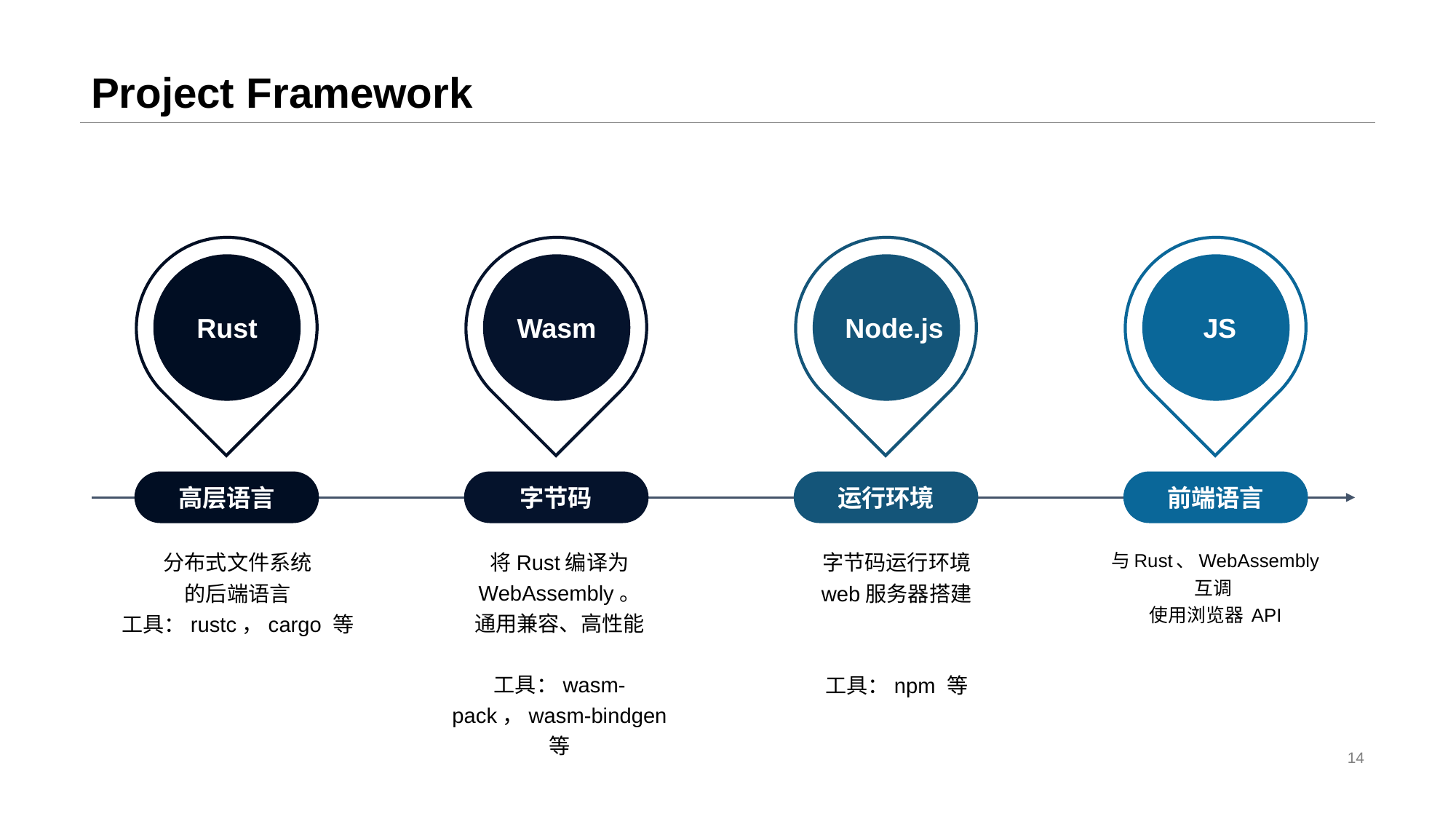

# Project Framework

Rust
分布式文件系统
的后端语言
工具：rustc，cargo 等

Wasm
将Rust编译为 WebAssembly。
通用兼容、高性能

工具：wasm-pack，wasm-bindgen 等

Node.js
字节码运行环境
web服务器搭建

工具：npm 等

 JS
与Rust、WebAssembly
互调
使用浏览器 API
高层语言
字节码
运行环境
前端语言

14